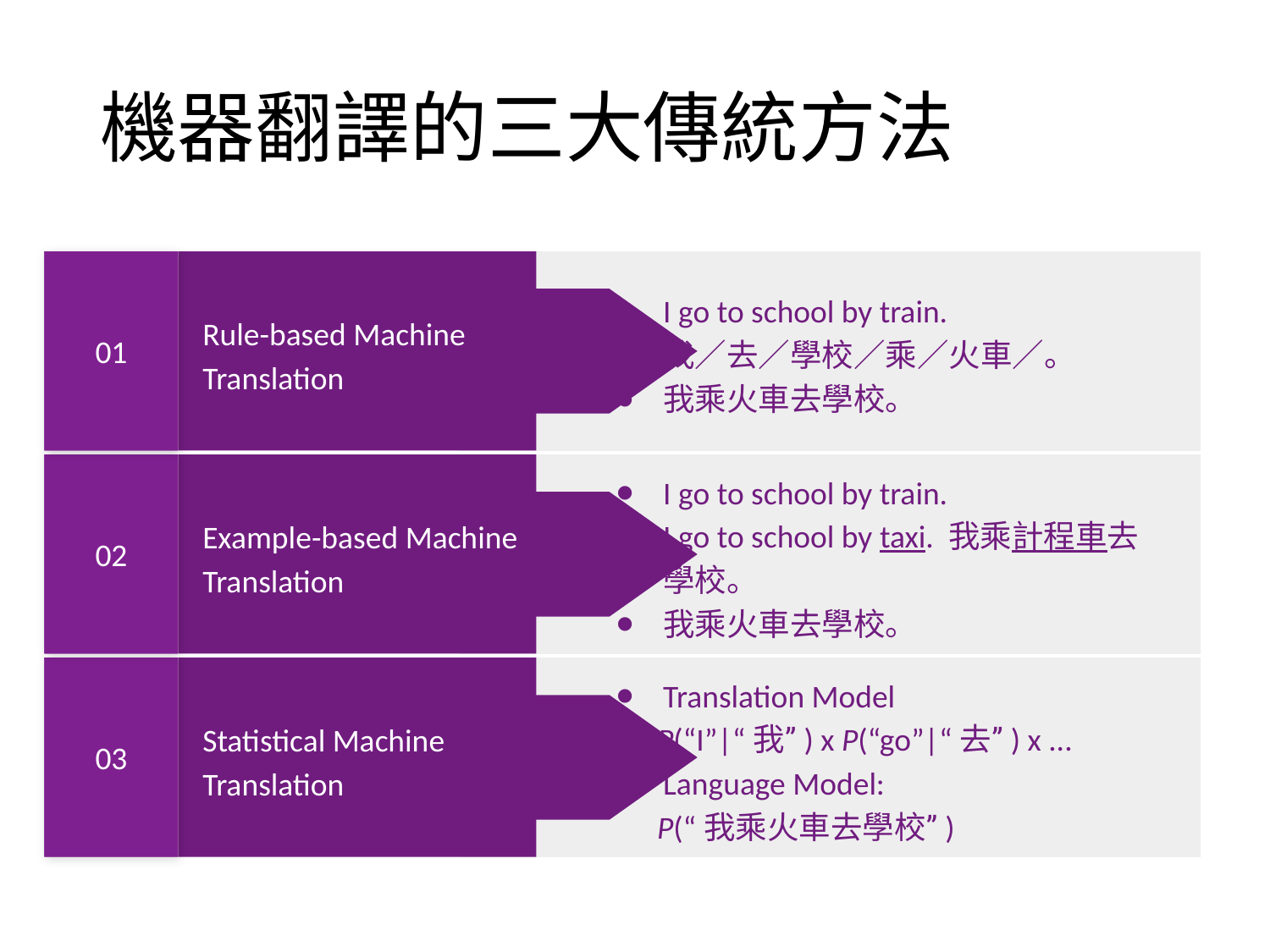

# 機器翻譯的三大傳統方法

01

I go to school by train.
我／去／學校／乘／火車／。
我乘火車去學校。
Rule-based Machine Translation

02

I go to school by train.
I go to school by taxi. 我乘計程車去學校。
我乘火車去學校。
Example-based Machine Translation

03

Translation Model
        P(“I”|“我”) x P(“go”|“去”) x ...
Language Model:
        P(“我乘火車去學校”)
Statistical Machine Translation